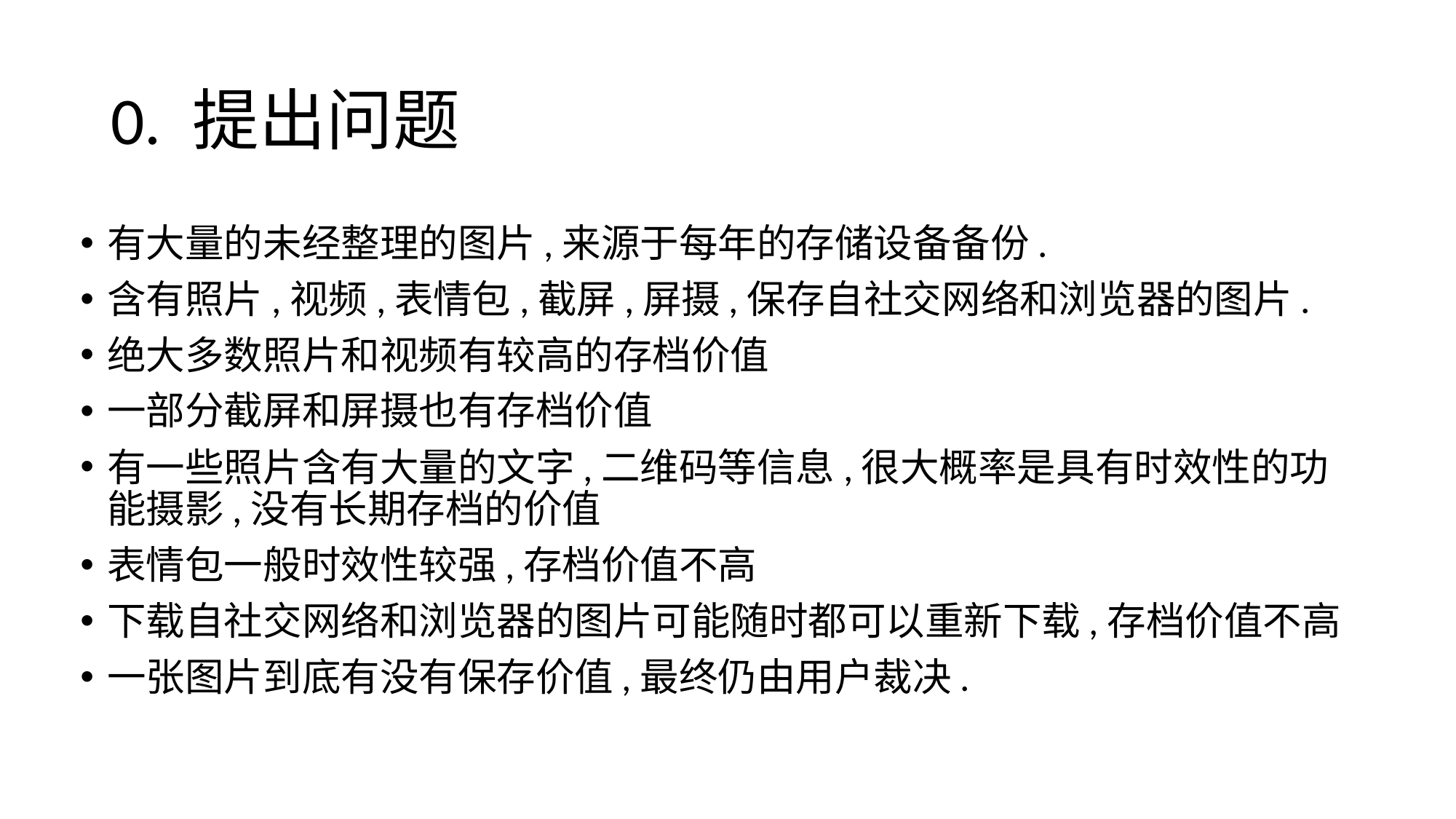

# 0. 提出问题
有大量的未经整理的图片,来源于每年的存储设备备份.
含有照片,视频,表情包,截屏,屏摄,保存自社交网络和浏览器的图片.
绝大多数照片和视频有较高的存档价值
一部分截屏和屏摄也有存档价值
有一些照片含有大量的文字,二维码等信息,很大概率是具有时效性的功能摄影,没有长期存档的价值
表情包一般时效性较强,存档价值不高
下载自社交网络和浏览器的图片可能随时都可以重新下载,存档价值不高
一张图片到底有没有保存价值,最终仍由用户裁决.